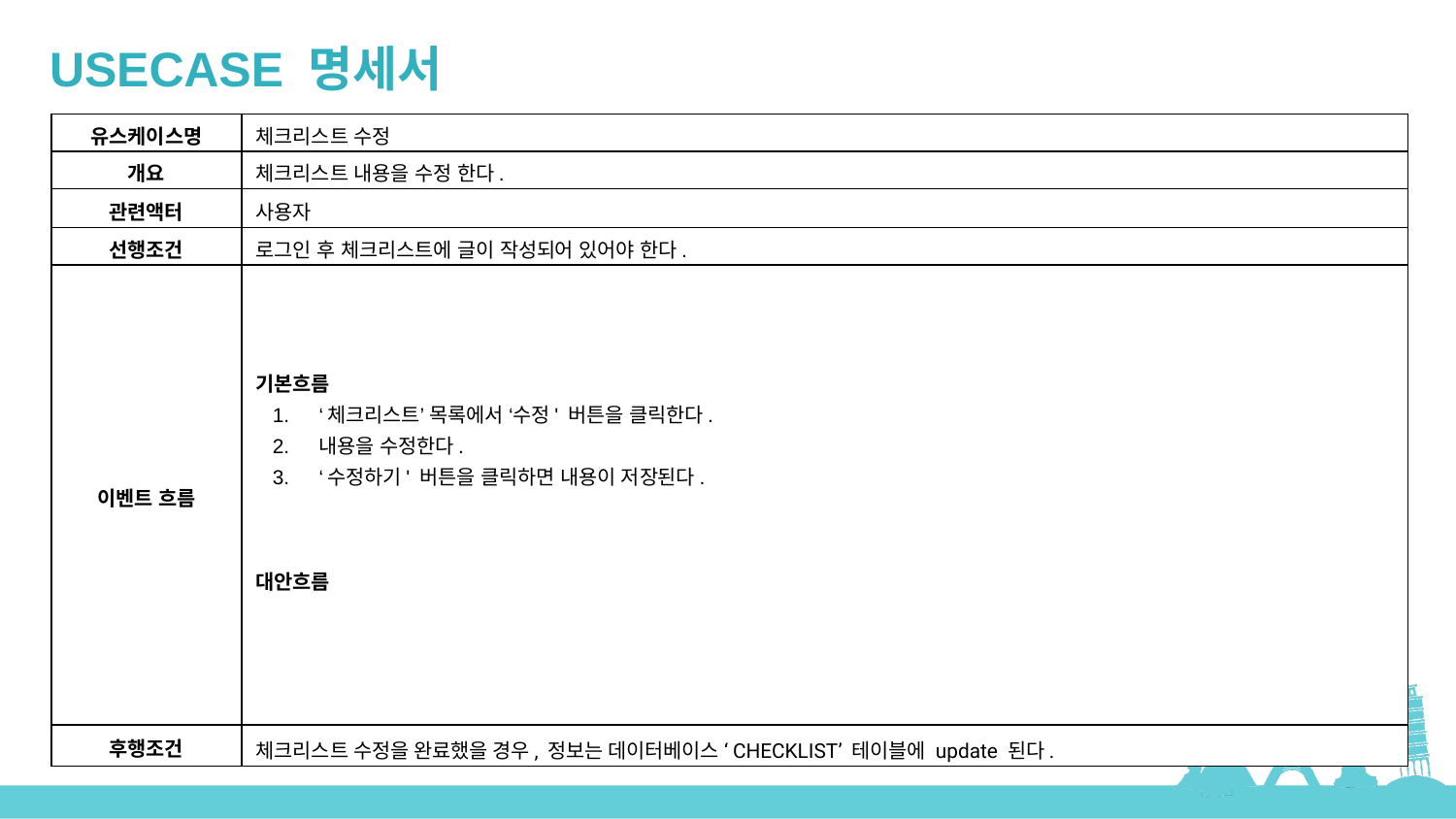

USECASE 명세서
| 유스케이스명 | 체크리스트 수정 |
| --- | --- |
| 개요 | 체크리스트 내용을 수정 한다. |
| 관련액터 | 사용자 |
| 선행조건 | 로그인 후 체크리스트에 글이 작성되어 있어야 한다. |
| 이벤트 흐름 | 기본흐름 ‘체크리스트’ 목록에서 ‘수정' 버튼을 클릭한다. 내용을 수정한다. ‘수정하기' 버튼을 클릭하면 내용이 저장된다. 대안흐름 |
| 후행조건 | 체크리스트 수정을 완료했을 경우, 정보는 데이터베이스 ‘CHECKLIST’ 테이블에 update 된다. |